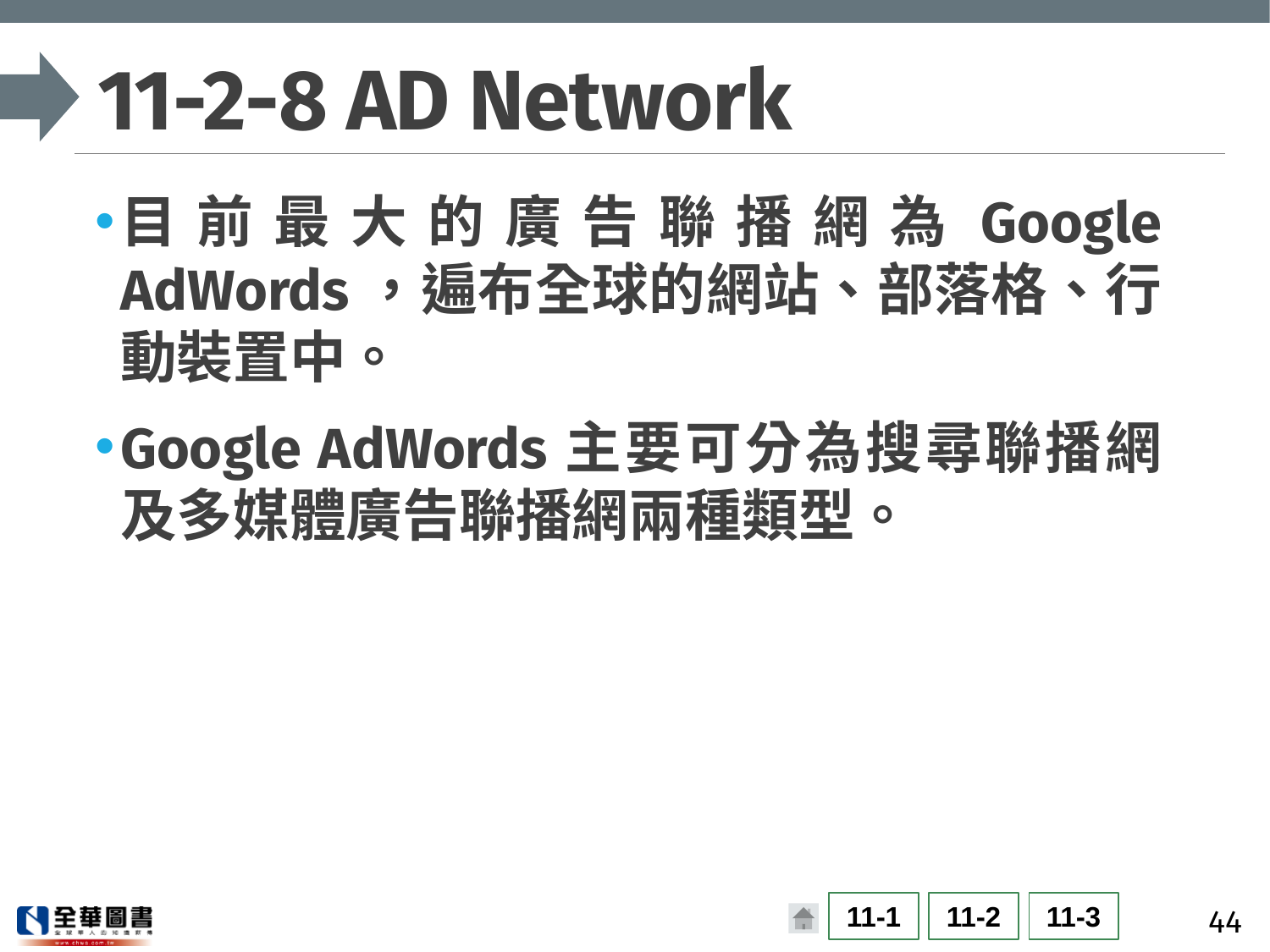

# 11-2-8 AD Network
目前最大的廣告聯播網為Google AdWords，遍布全球的網站、部落格、行動裝置中。
Google AdWords主要可分為搜尋聯播網及多媒體廣告聯播網兩種類型。
44